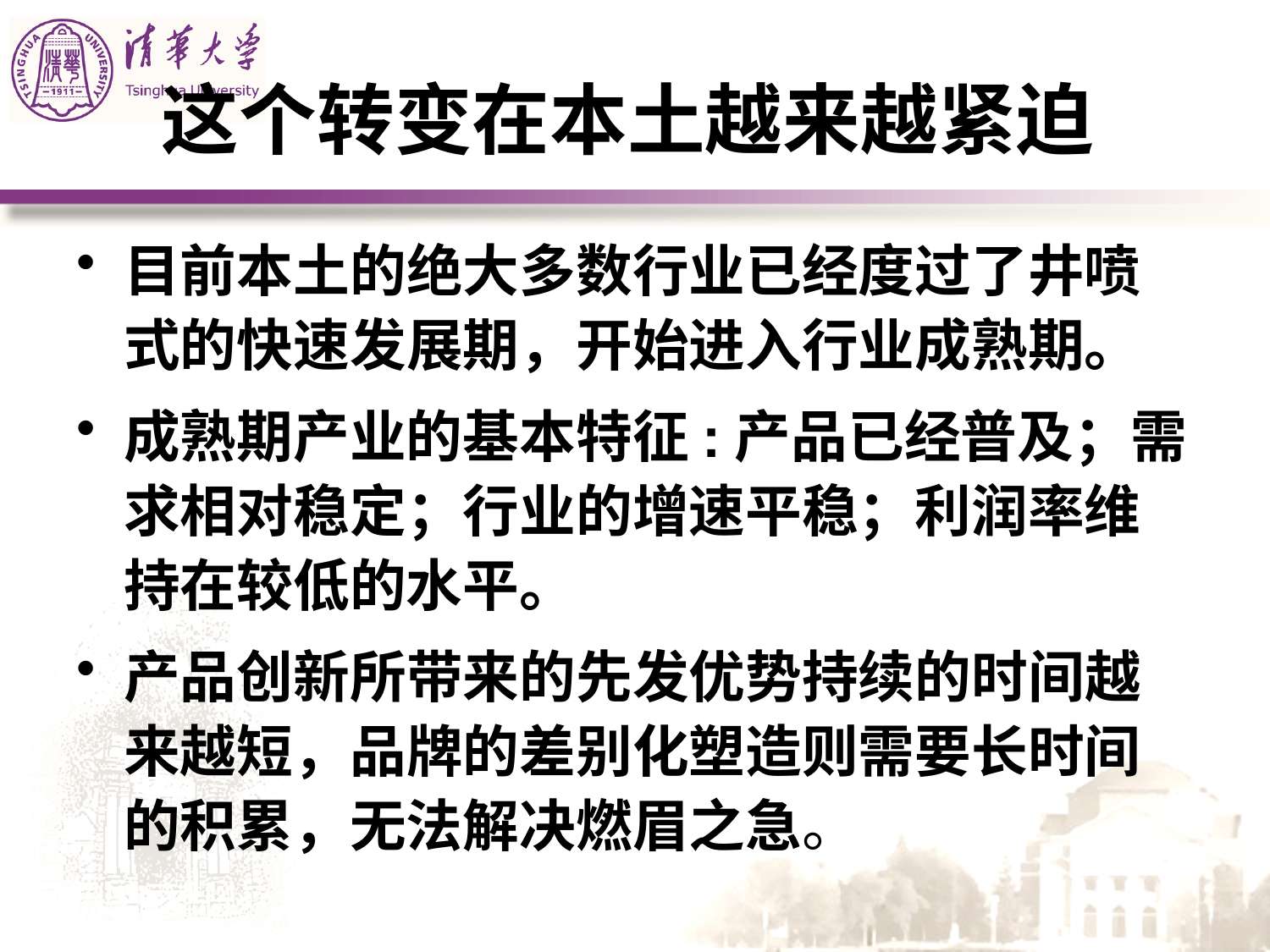

# 这个转变在本土越来越紧迫
目前本土的绝大多数行业已经度过了井喷式的快速发展期，开始进入行业成熟期。
成熟期产业的基本特征:产品已经普及；需求相对稳定；行业的增速平稳；利润率维持在较低的水平。
产品创新所带来的先发优势持续的时间越来越短，品牌的差别化塑造则需要长时间的积累，无法解决燃眉之急。